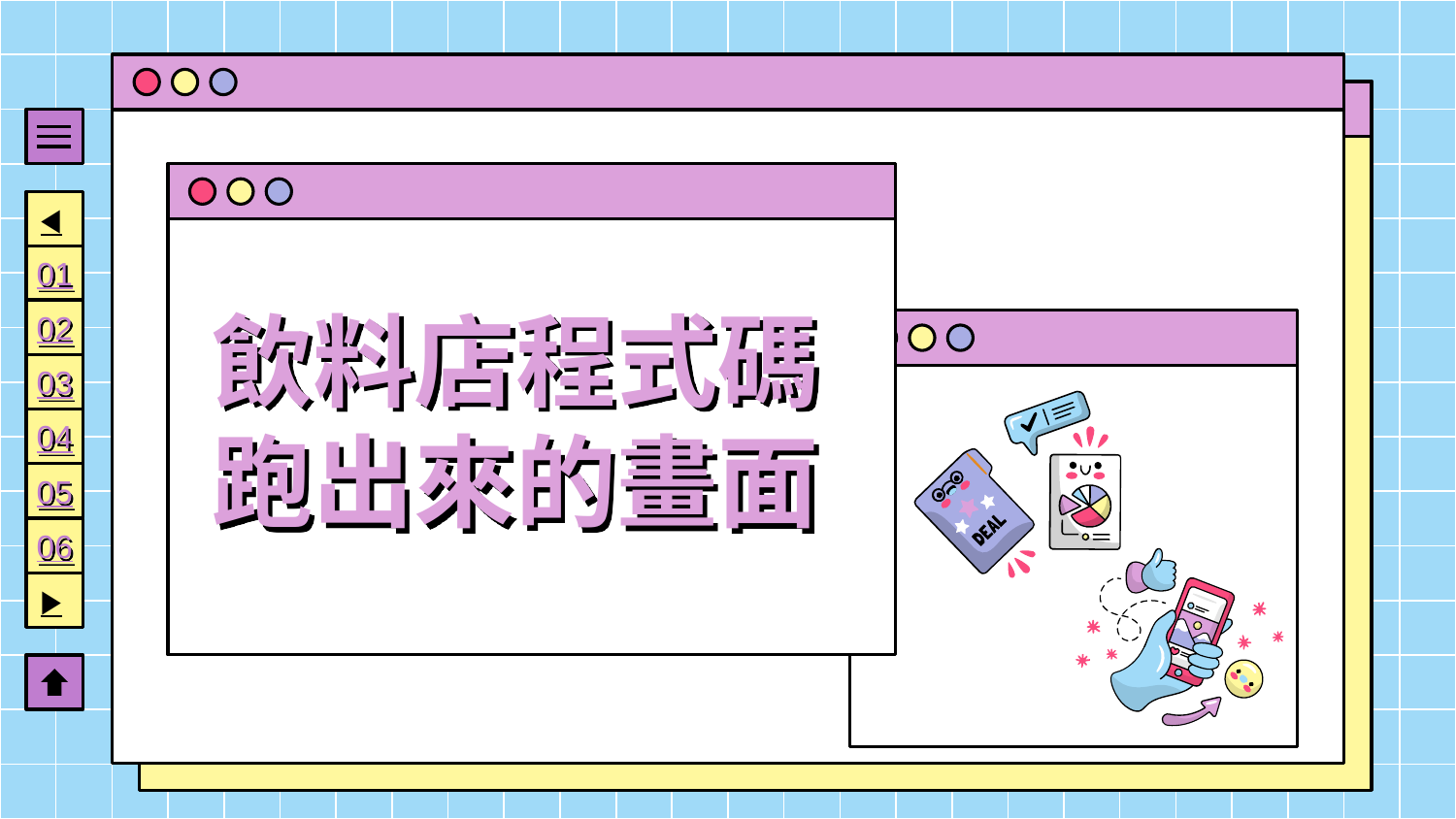

◀

01

02

03

04

05

06
▶

# 飲料店程式碼跑出來的畫面